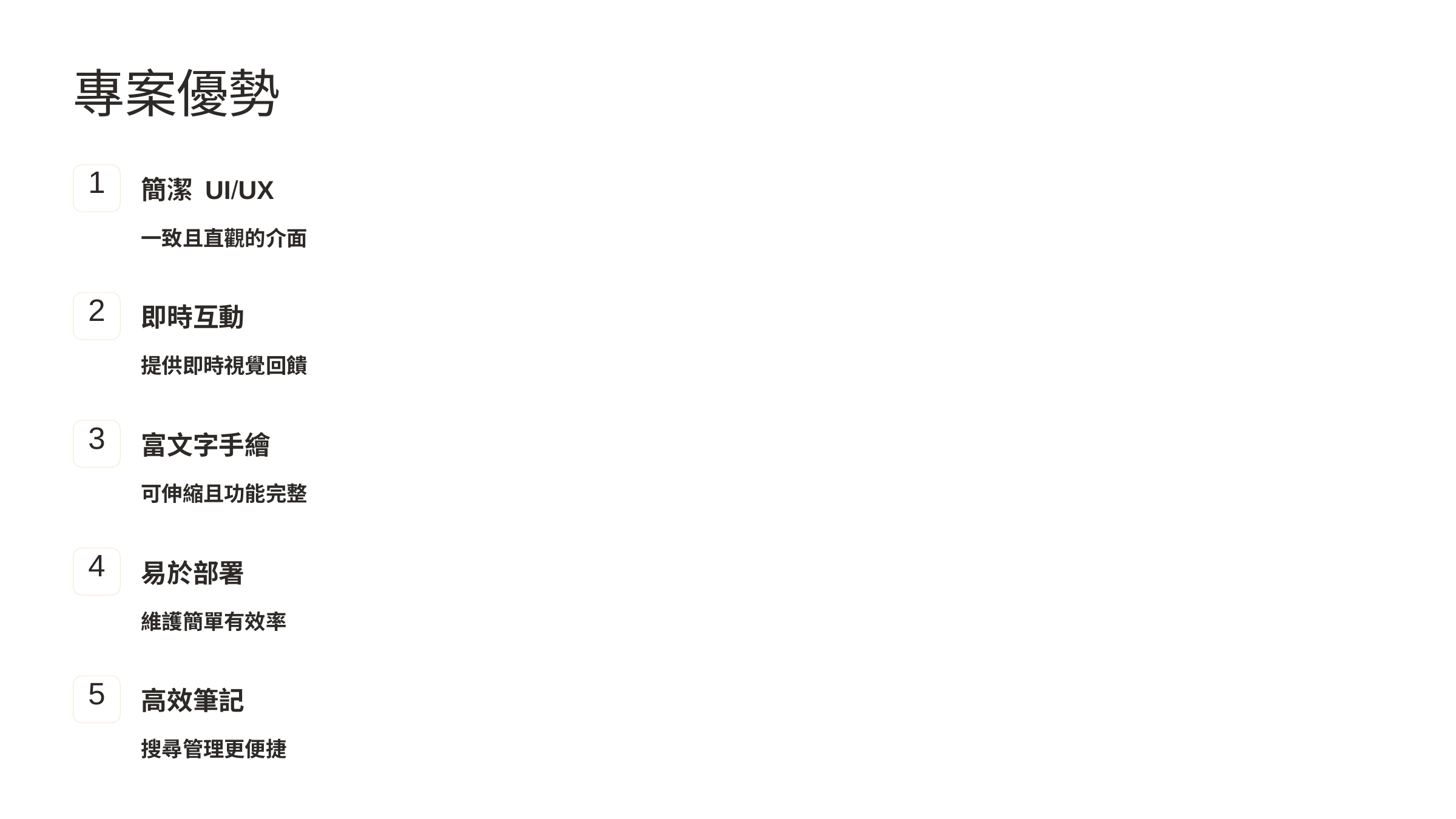

專案優勢

1
簡潔 UI/UX
一致且直觀的介面

2
即時互動
提供即時視覺回饋

3
富文字手繪
可伸縮且功能完整

4
易於部署
維護簡單有效率

5
高效筆記
搜尋管理更便捷